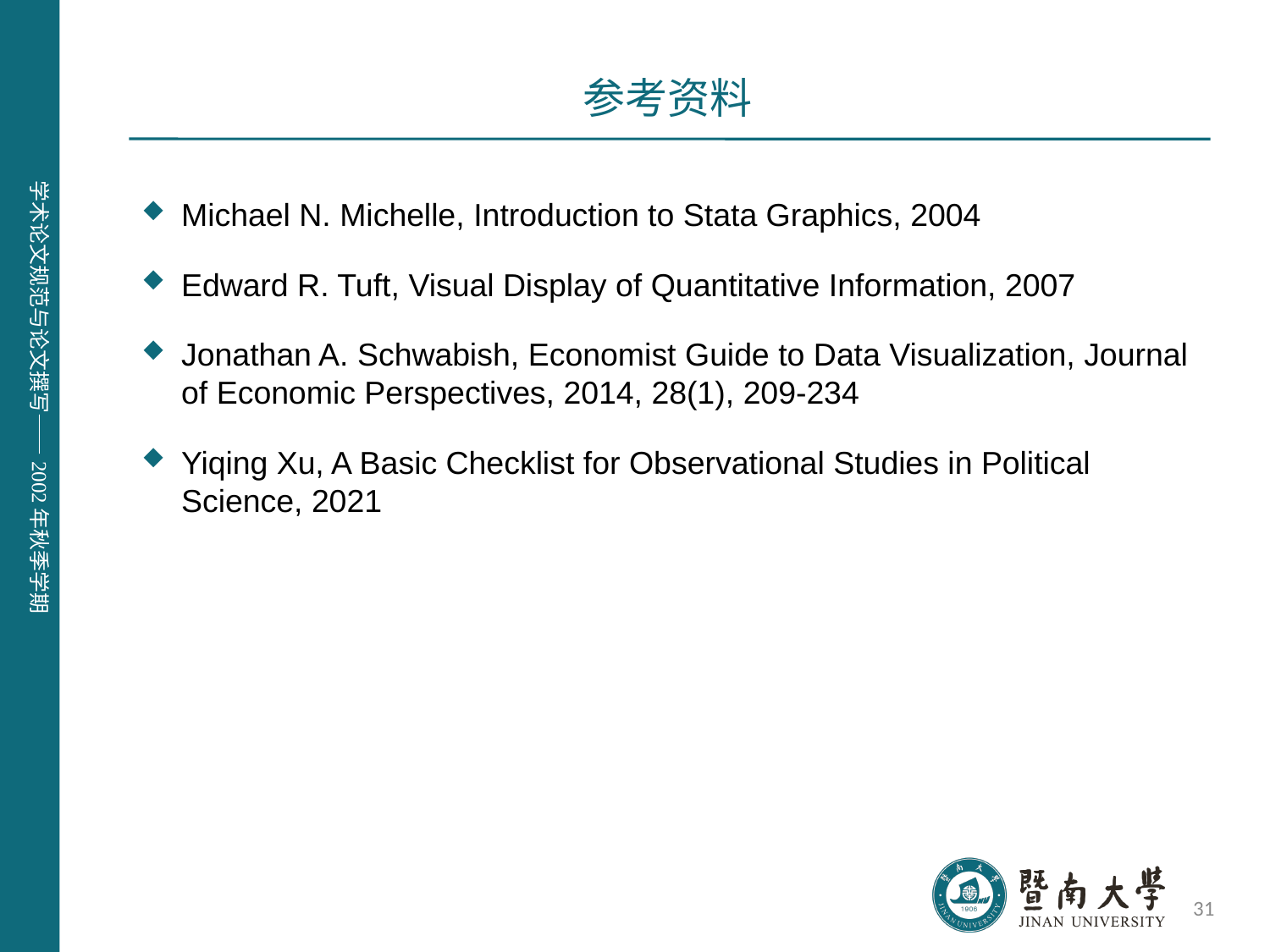

# 参考资料
Michael N. Michelle, Introduction to Stata Graphics, 2004
Edward R. Tuft, Visual Display of Quantitative Information, 2007
Jonathan A. Schwabish, Economist Guide to Data Visualization, Journal of Economic Perspectives, 2014, 28(1), 209-234
Yiqing Xu, A Basic Checklist for Observational Studies in Political Science, 2021
31